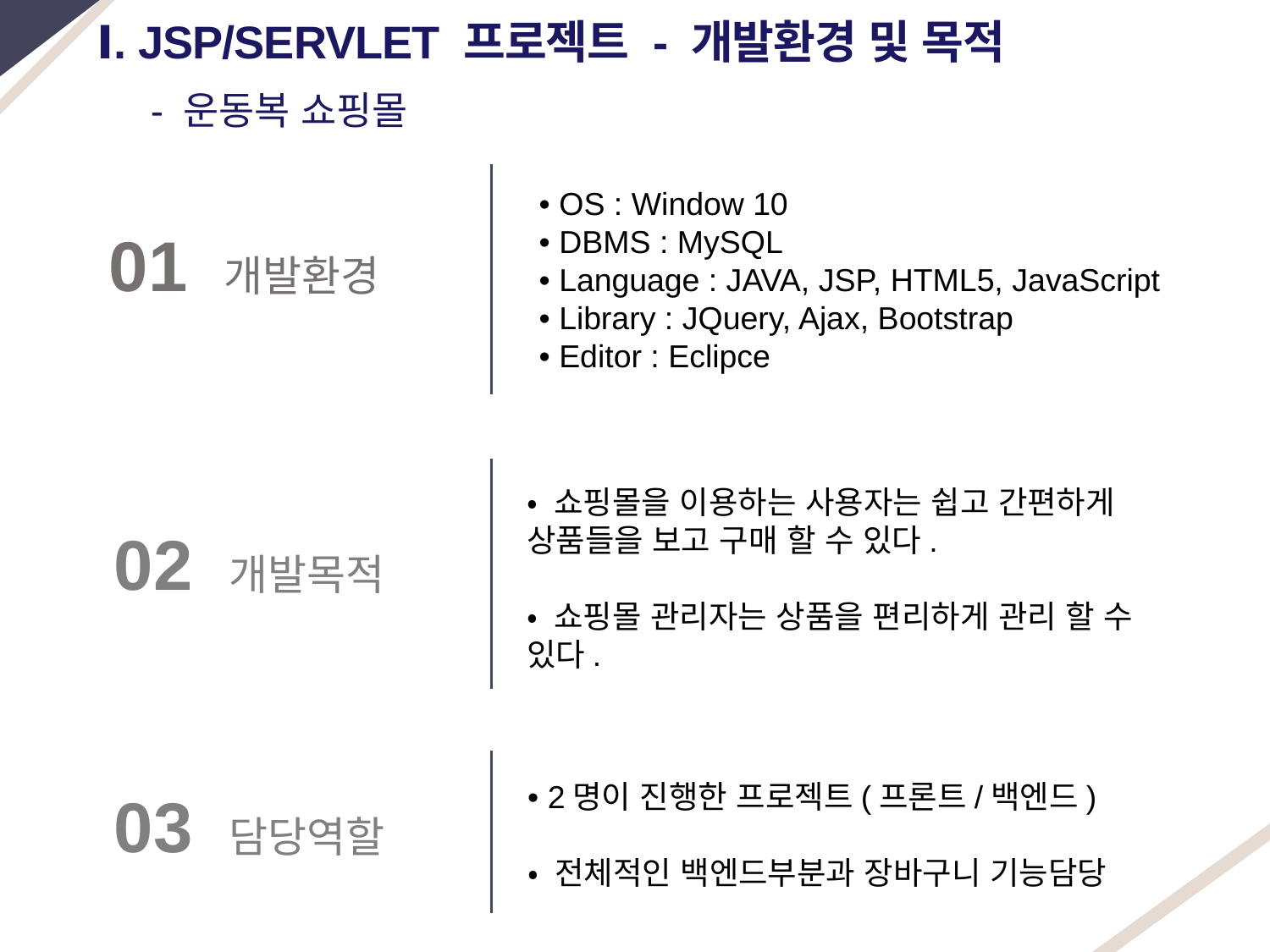

Ⅰ. JSP/SERVLET 프로젝트 - 개발환경 및 목적
     - 운동복 쇼핑몰
• OS : Window 10
• DBMS : MySQL
• Language : JAVA, JSP, HTML5, JavaScript
• Library : JQuery, Ajax, Bootstrap
• Editor : Eclipce
01 개발환경
• 쇼핑몰을 이용하는 사용자는 쉽고 간편하게 상품들을 보고 구매 할 수 있다.

• 쇼핑몰 관리자는 상품을 편리하게 관리 할 수 있다.
02 개발목적
• 2명이 진행한 프로젝트(프론트/백엔드)

• 전체적인 백엔드부분과 장바구니 기능담당
03 담당역할